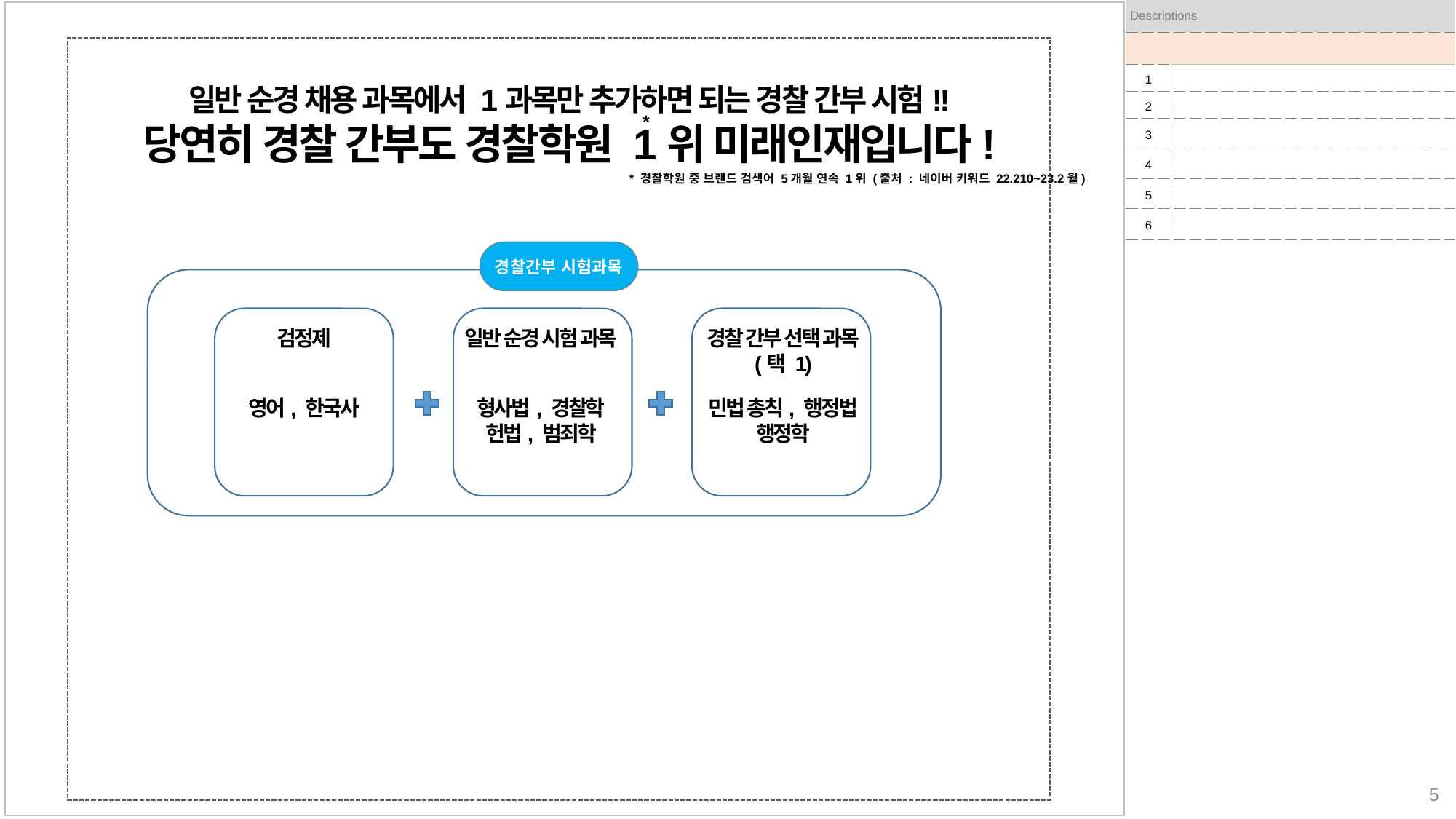

| Descriptions |  |
| --- | --- |
|  |  |
| 1 |  |
| 2 |  |
| 3 |  |
| 4 |  |
| 5 |  |
| 6 |  |

일반 순경 채용 과목에서 1과목만 추가하면 되는 경찰 간부 시험!!
당연히 경찰 간부도 경찰학원 1위 미래인재입니다!
*
* 경찰학원 중 브랜드 검색어 5개월 연속 1위 (출처 : 네이버 키워드 22.210~23.2월)
경찰간부 시험과목

검정제
일반 순경 시험 과목
경찰 간부 선택 과목
(택 1)

영어, 한국사
형사법, 경찰학
헌법, 범죄학
민법 총칙, 행정법
행정학
5